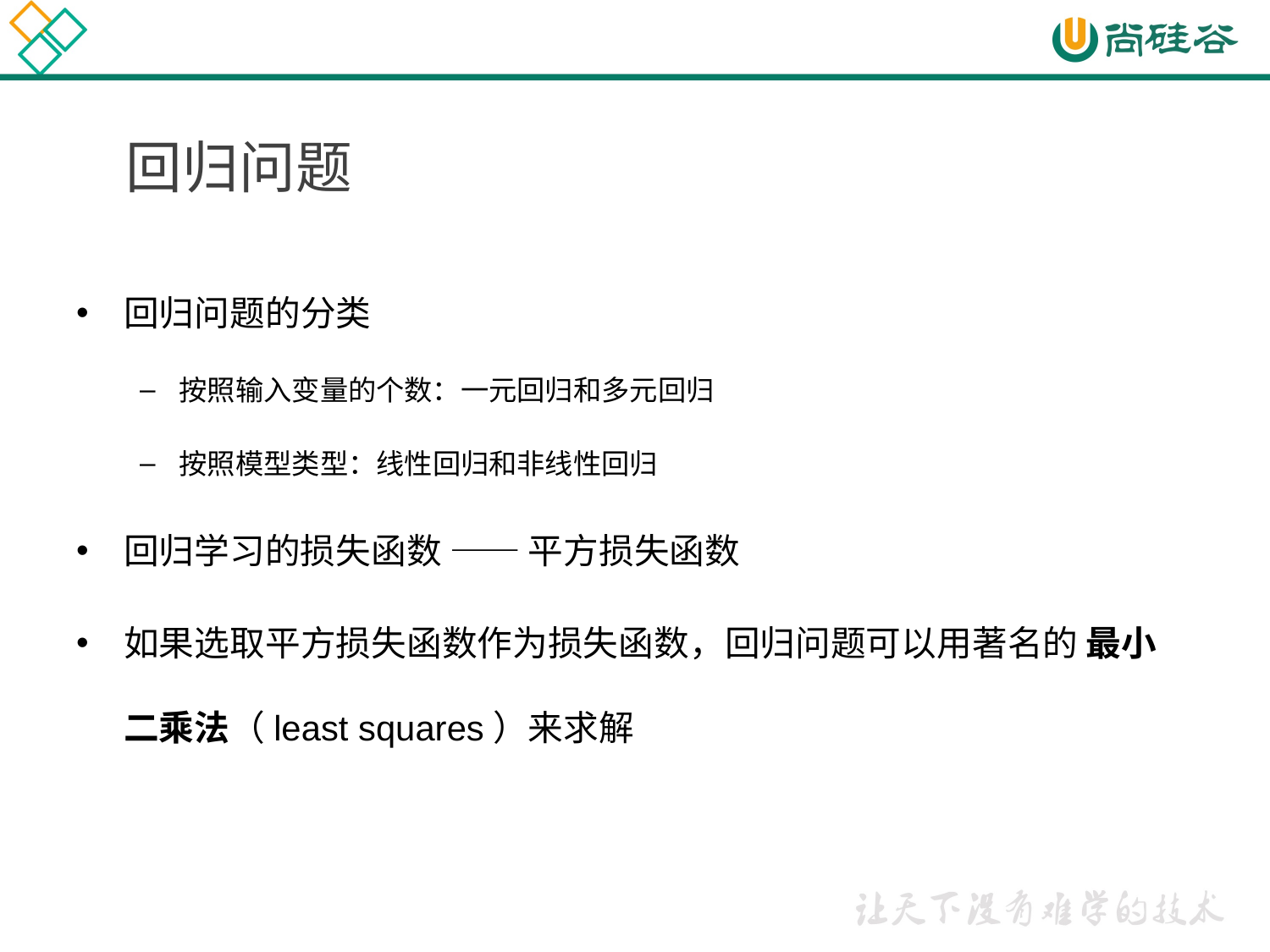

# 回归问题
回归问题的分类
按照输入变量的个数：一元回归和多元回归
按照模型类型：线性回归和非线性回归
回归学习的损失函数 —— 平方损失函数
如果选取平方损失函数作为损失函数，回归问题可以用著名的 最小二乘法（least squares）来求解